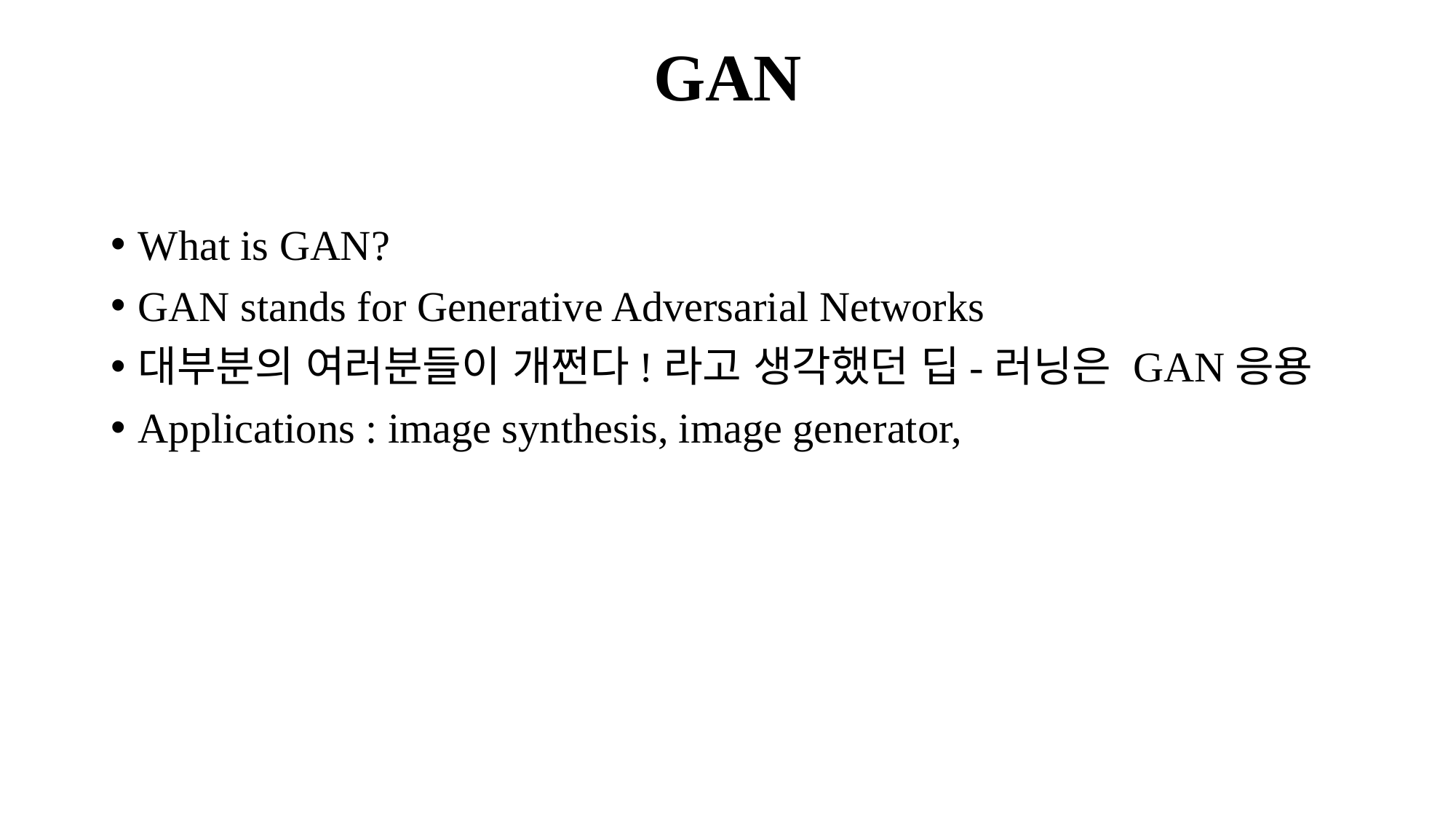

# GAN
What is GAN?
GAN stands for Generative Adversarial Networks
대부분의 여러분들이 개쩐다!라고 생각했던 딥-러닝은 GAN응용
Applications : image synthesis, image generator,